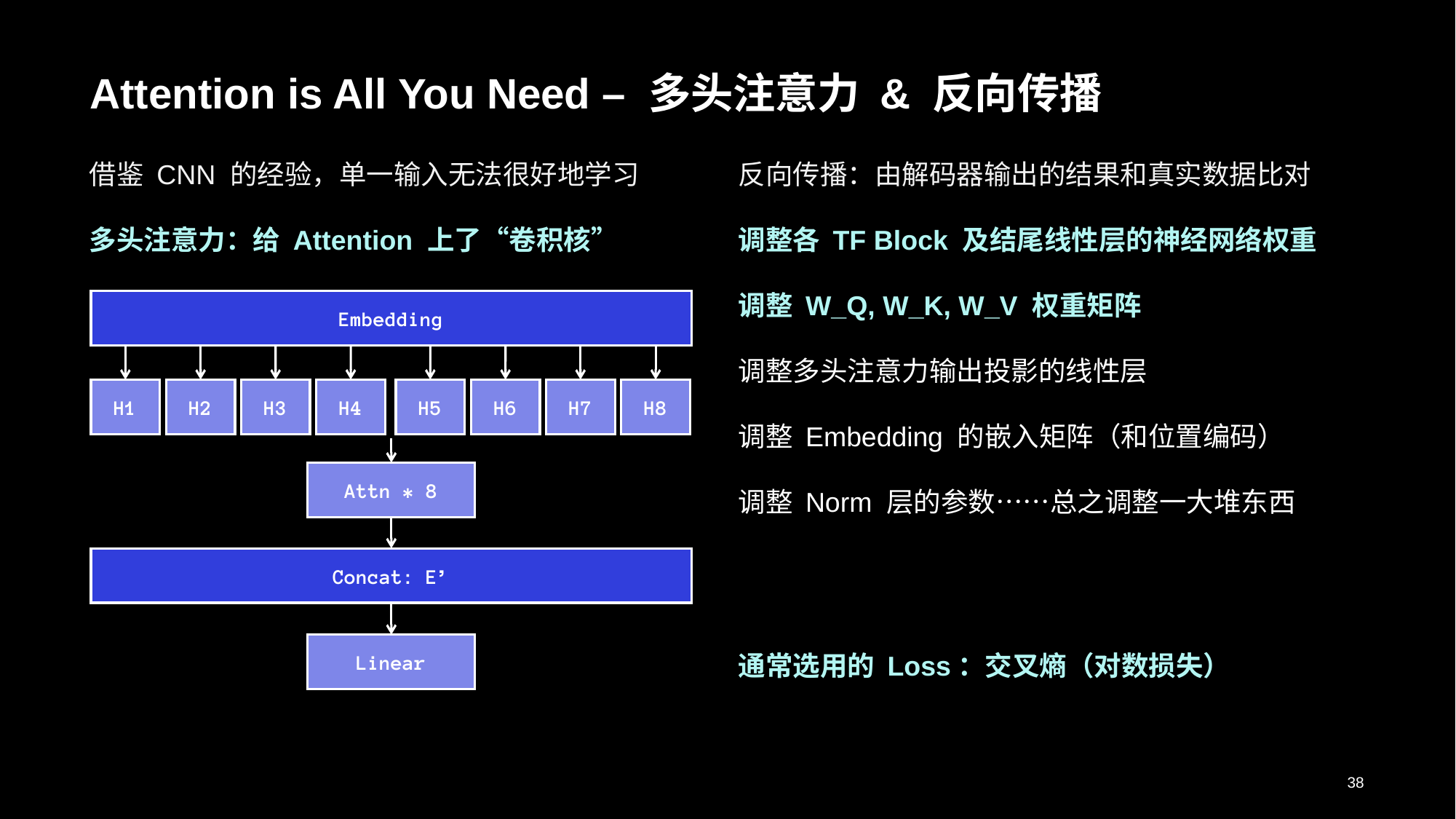

# Attention is All You Need – 多头注意力 & 反向传播
借鉴 CNN 的经验，单一输入无法很好地学习

多头注意力：给 Attention 上了“卷积核”
反向传播：由解码器输出的结果和真实数据比对

调整各 TF Block 及结尾线性层的神经网络权重

调整 W_Q, W_K, W_V 权重矩阵

调整多头注意力输出投影的线性层

调整 Embedding 的嵌入矩阵（和位置编码）

调整 Norm 层的参数……总之调整一大堆东西

通常选用的 Loss：交叉熵（对数损失）
Embedding
H1
H2
H3
H4
H5
H6
H7
H8
Attn * 8
Concat: E’
Linear
38